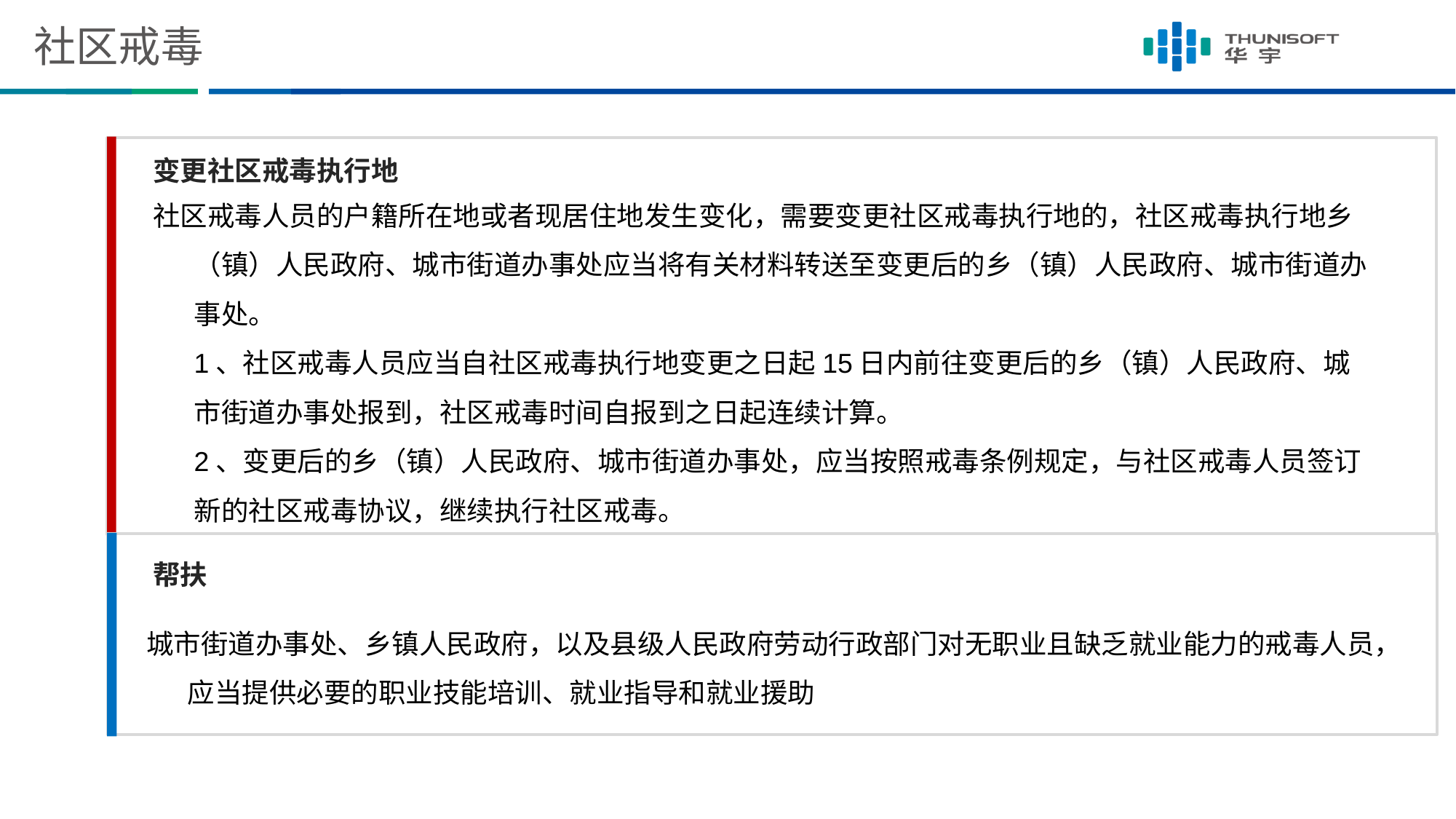

# 社区戒毒

变更社区戒毒执行地
社区戒毒人员的户籍所在地或者现居住地发生变化，需要变更社区戒毒执行地的，社区戒毒执行地乡（镇）人民政府、城市街道办事处应当将有关材料转送至变更后的乡（镇）人民政府、城市街道办事处。
	1、社区戒毒人员应当自社区戒毒执行地变更之日起15日内前往变更后的乡（镇）人民政府、城市街道办事处报到，社区戒毒时间自报到之日起连续计算。
	2、变更后的乡（镇）人民政府、城市街道办事处，应当按照戒毒条例规定，与社区戒毒人员签订新的社区戒毒协议，继续执行社区戒毒。

帮扶
城市街道办事处、乡镇人民政府，以及县级人民政府劳动行政部门对无职业且缺乏就业能力的戒毒人员，应当提供必要的职业技能培训、就业指导和就业援助